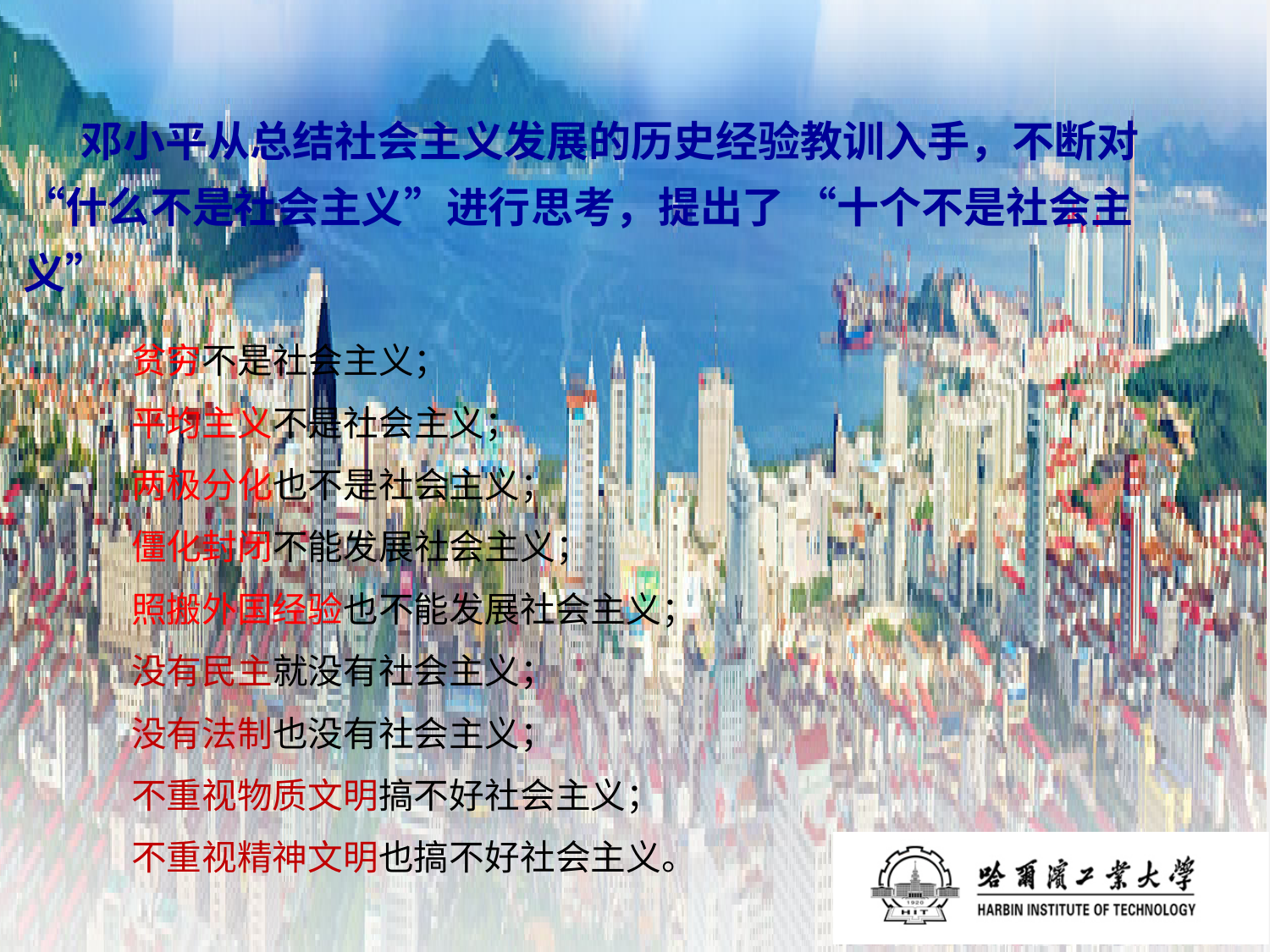

# 邓小平从总结社会主义发展的历史经验教训入手，不断对“什么不是社会主义”进行思考，提出了 “十个不是社会主义”
贫穷不是社会主义；
平均主义不是社会主义；
两极分化也不是社会主义；
僵化封闭不能发展社会主义；
照搬外国经验也不能发展社会主义；
没有民主就没有社会主义；
没有法制也没有社会主义；
不重视物质文明搞不好社会主义；
不重视精神文明也搞不好社会主义。